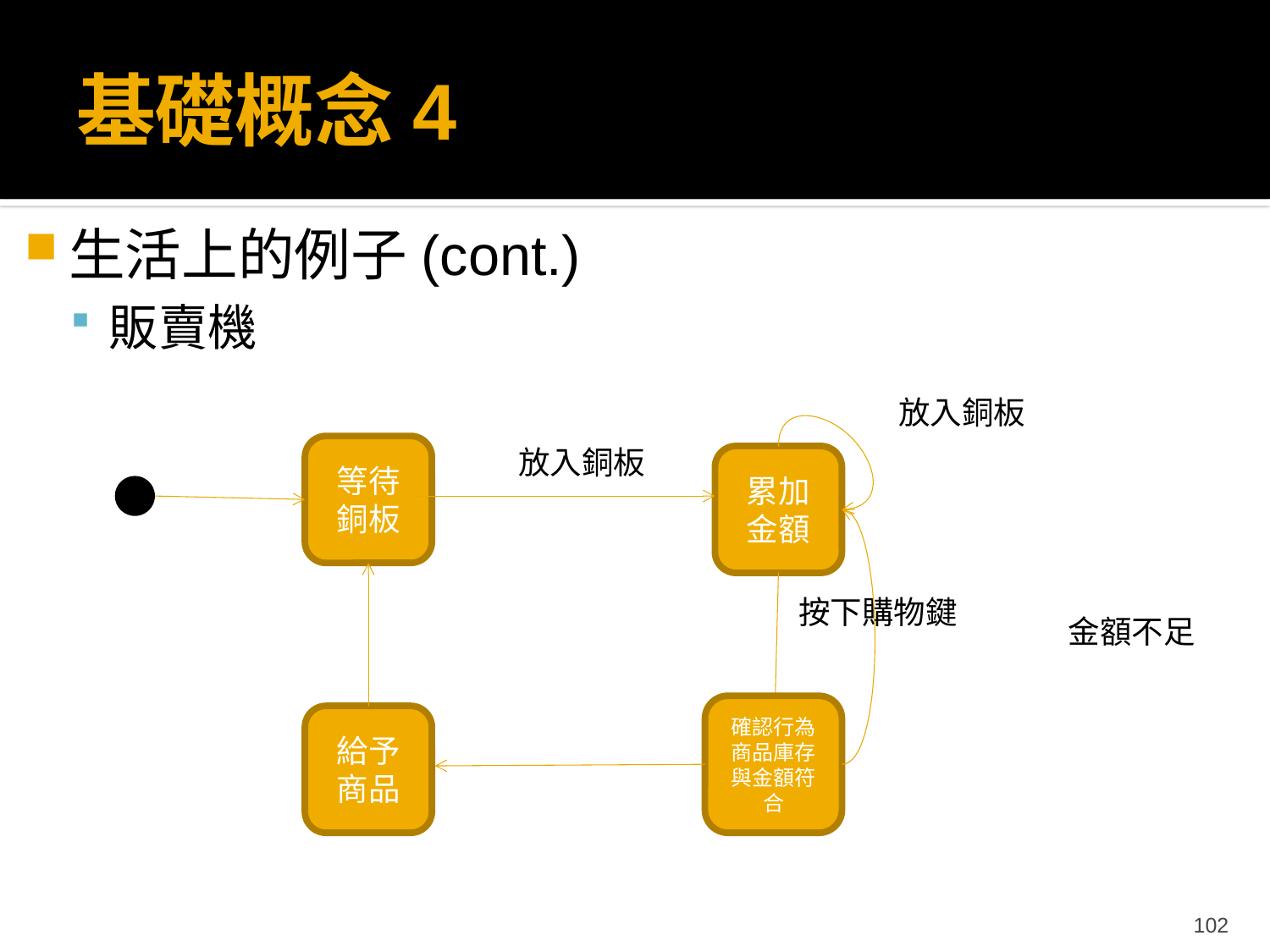

# 基礎概念4
生活上的例子(cont.)
販賣機
放入銅板
等待銅板
放入銅板
累加金額

按下購物鍵
金額不足
確認行為商品庫存與金額符合
給予商品
102